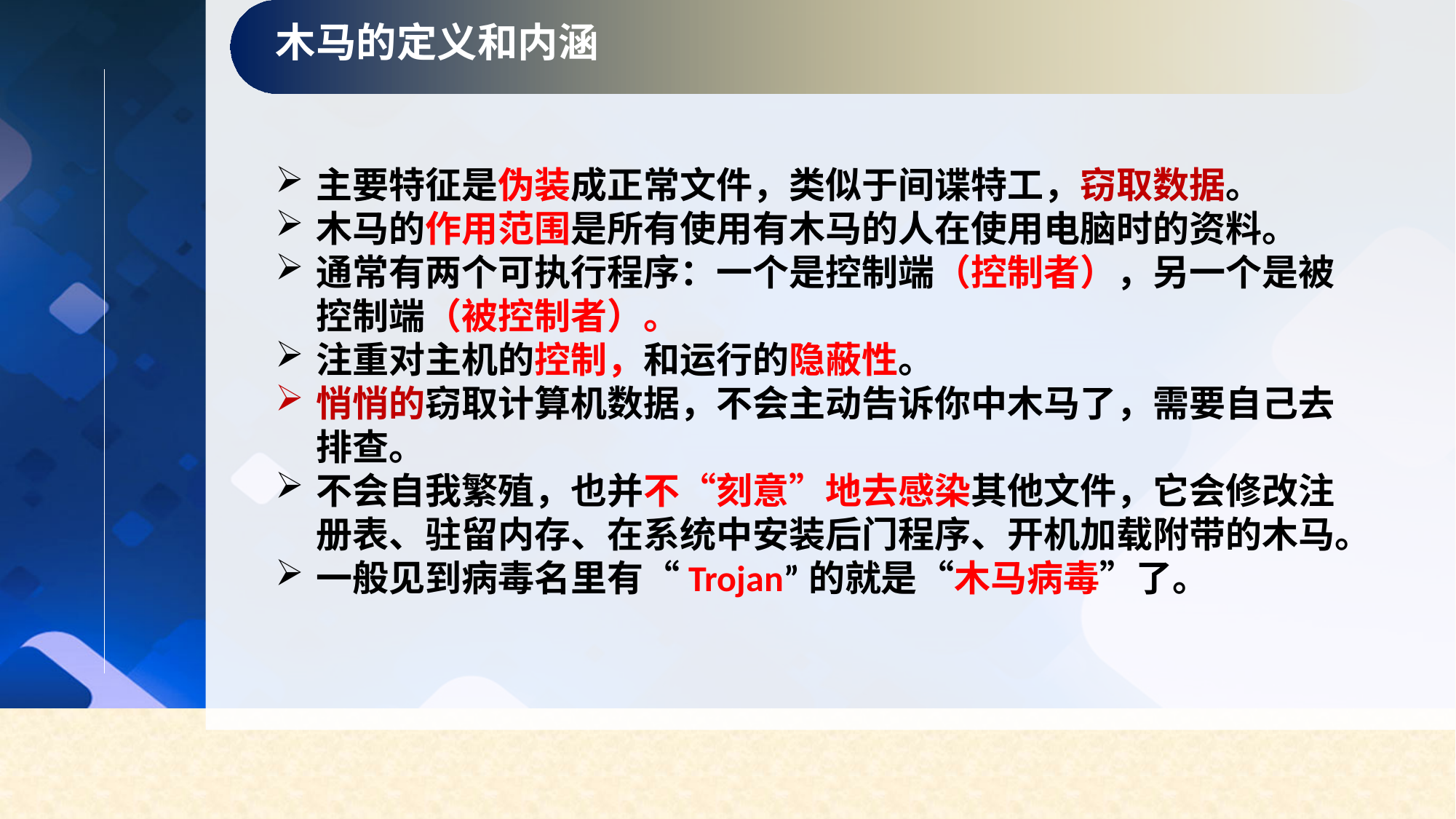

木马的定义和内涵
主要特征是伪装成正常文件，类似于间谍特工，窃取数据。
木马的作用范围是所有使用有木马的人在使用电脑时的资料。
通常有两个可执行程序：一个是控制端（控制者），另一个是被控制端（被控制者）。
注重对主机的控制，和运行的隐蔽性。
悄悄的窃取计算机数据，不会主动告诉你中木马了，需要自己去排查。
不会自我繁殖，也并不“刻意”地去感染其他文件，它会修改注册表、驻留内存、在系统中安装后门程序、开机加载附带的木马。
一般见到病毒名里有“Trojan”的就是“木马病毒”了。